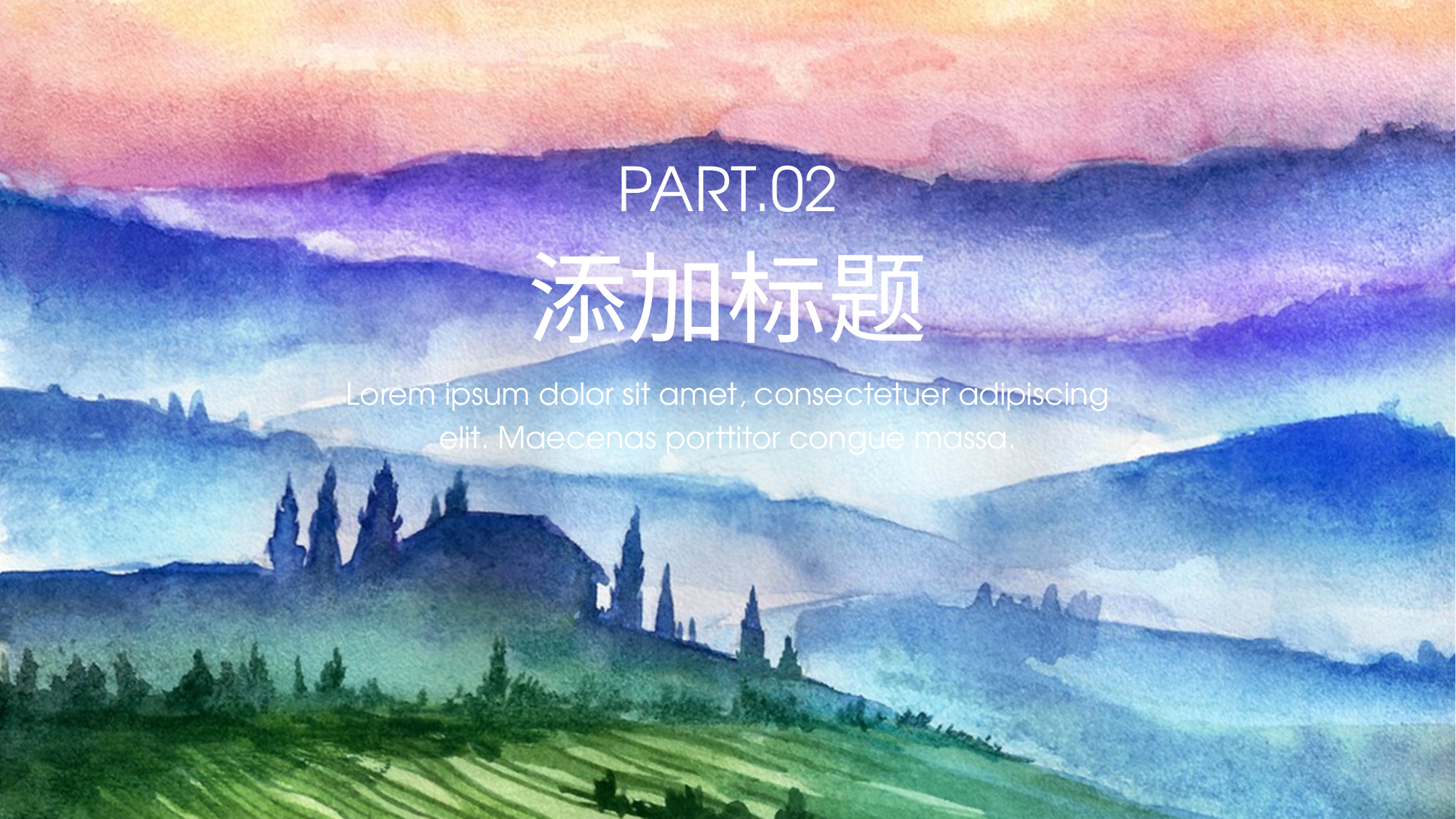

PART.02
添加标题
Lorem ipsum dolor sit amet, consectetuer adipiscing elit. Maecenas porttitor congue massa.